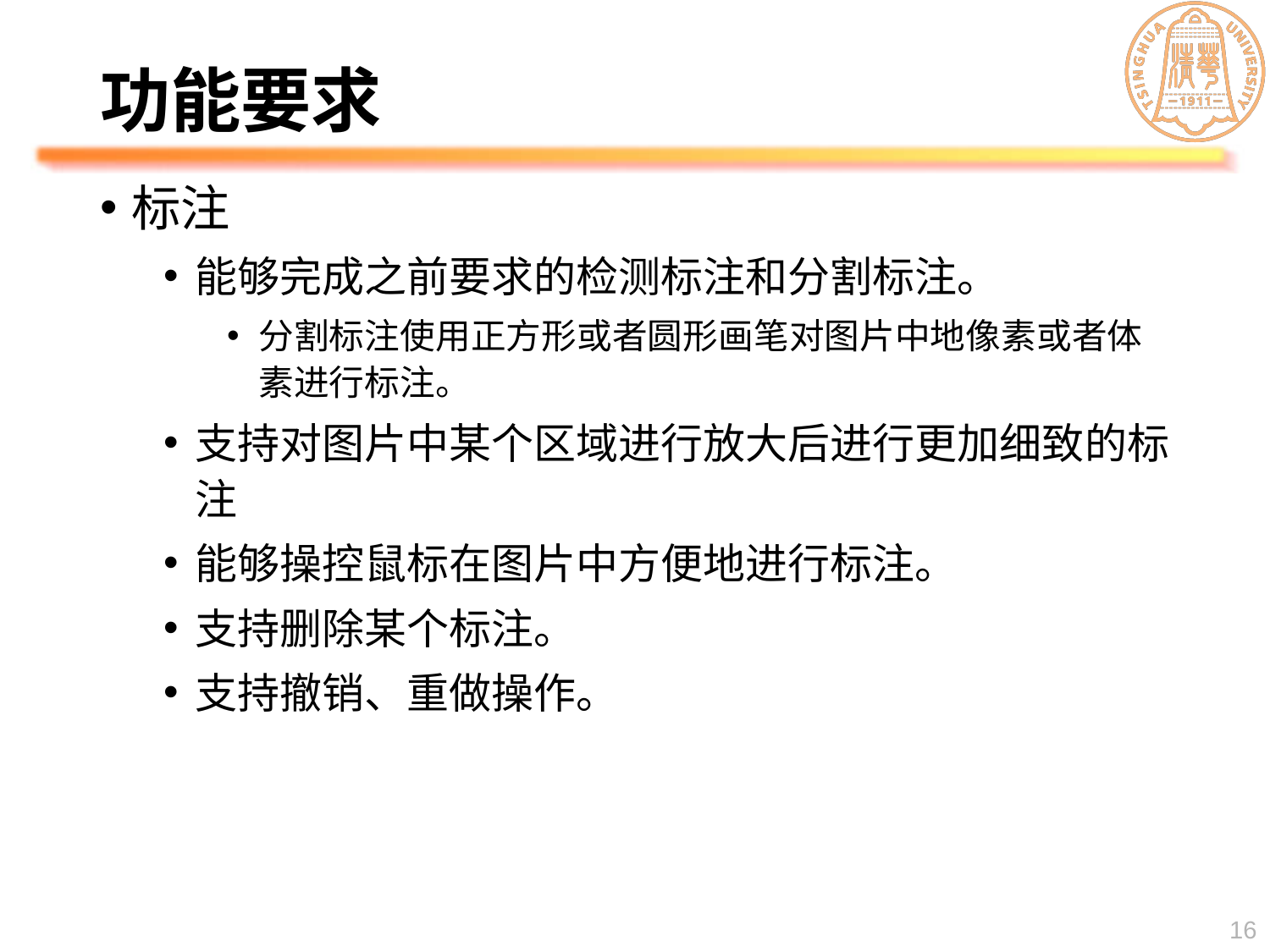

# 功能要求
标注
能够完成之前要求的检测标注和分割标注。
分割标注使用正方形或者圆形画笔对图片中地像素或者体素进行标注。
支持对图片中某个区域进行放大后进行更加细致的标注
能够操控鼠标在图片中方便地进行标注。
支持删除某个标注。
支持撤销、重做操作。
16